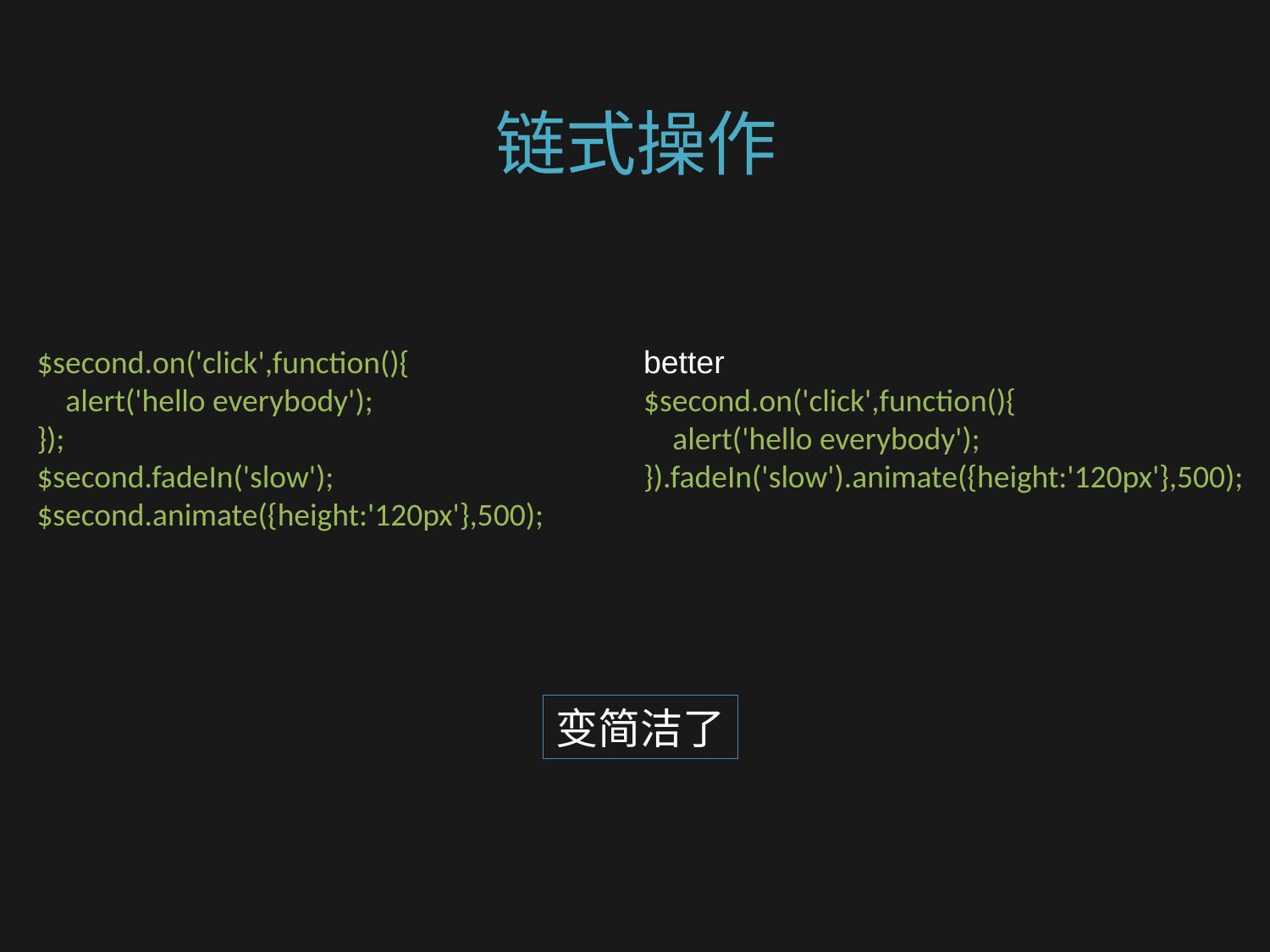

# 链式操作
$second.on('click',function(){
    alert('hello everybody');
});
$second.fadeIn('slow');
$second.animate({height:'120px'},500);
better
$second.on('click',function(){
    alert('hello everybody');
}).fadeIn('slow').animate({height:'120px'},500);
变简洁了